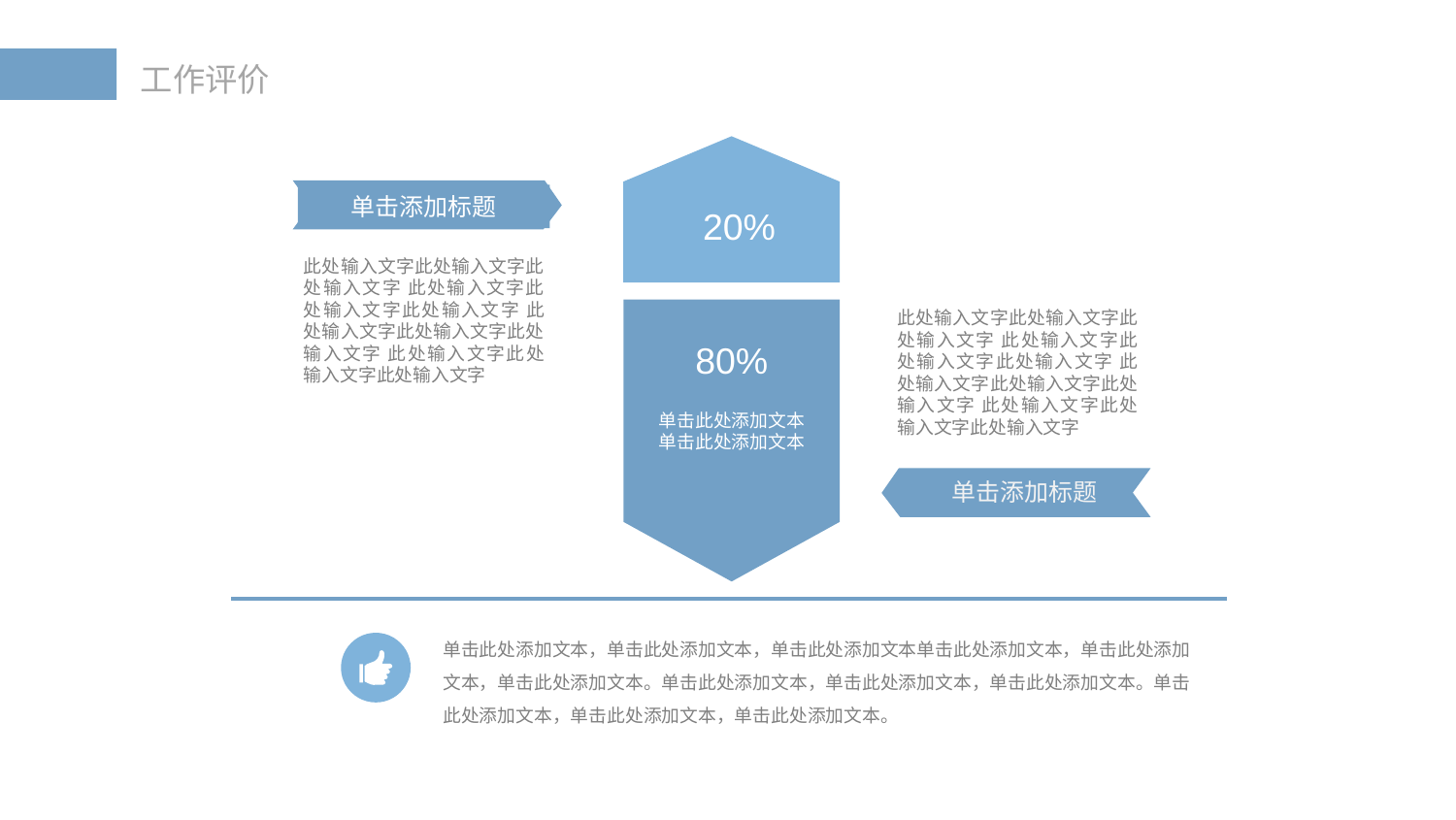

20%

单击添加标题
此处输入文字此处输入文字此处输入文字 此处输入文字此处输入文字此处输入文字 此处输入文字此处输入文字此处输入文字 此处输入文字此处输入文字此处输入文字

此处输入文字此处输入文字此处输入文字 此处输入文字此处输入文字此处输入文字 此处输入文字此处输入文字此处输入文字 此处输入文字此处输入文字此处输入文字

80%

单击此处添加文本
单击此处添加文本

单击添加标题
单击此处添加文本，单击此处添加文本，单击此处添加文本单击此处添加文本，单击此处添加文本，单击此处添加文本。单击此处添加文本，单击此处添加文本，单击此处添加文本。单击此处添加文本，单击此处添加文本，单击此处添加文本。